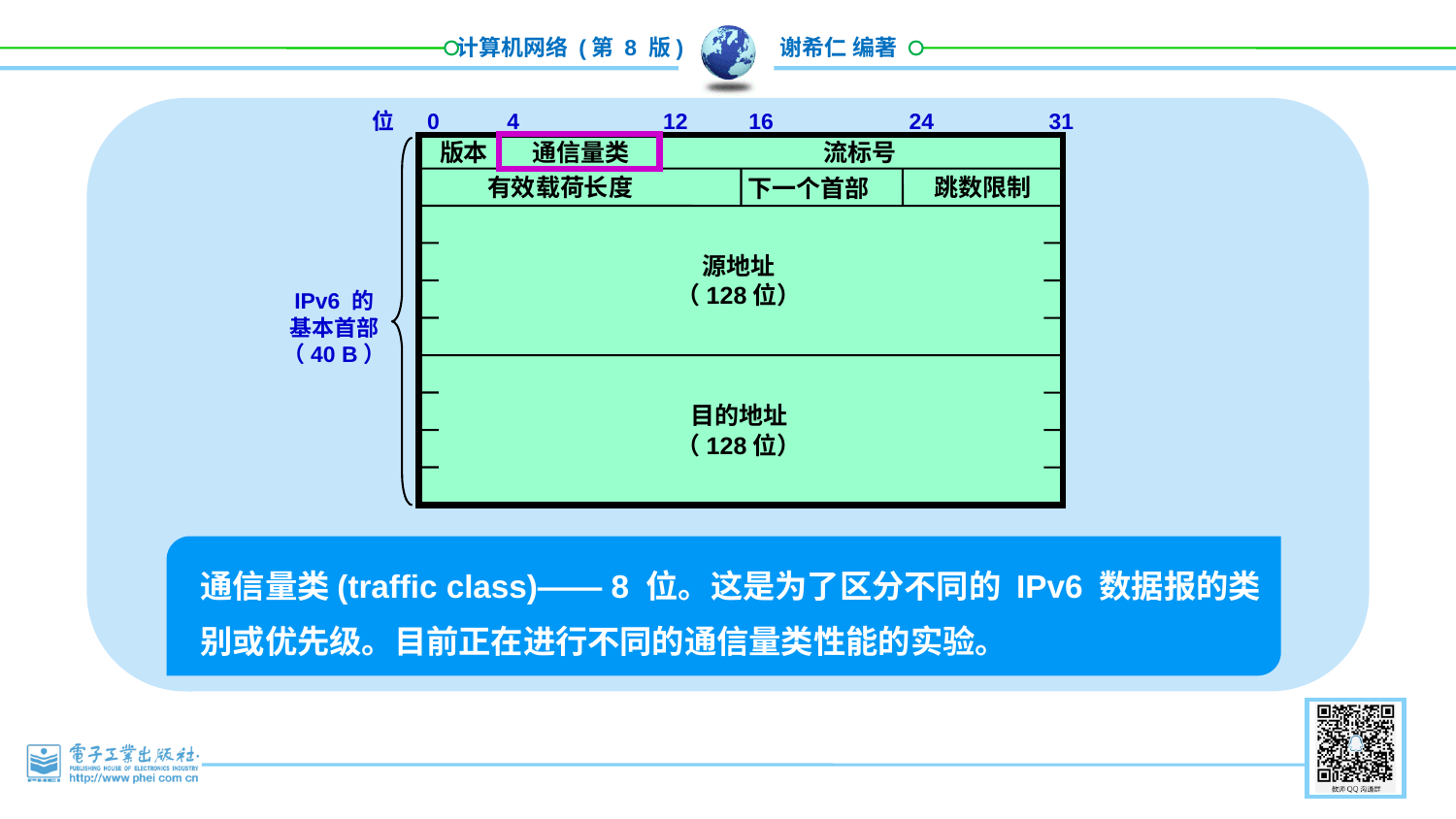

位
0
4
12
16
24
31
版本
通信量类
流标号

有效载荷长度
跳数限制
下一个首部

源地址
（128位）
IPv6 的
基本首部
（40 B）

目的地址
（128位）

通信量类(traffic class)—— 8 位。这是为了区分不同的 IPv6 数据报的类别或优先级。目前正在进行不同的通信量类性能的实验。